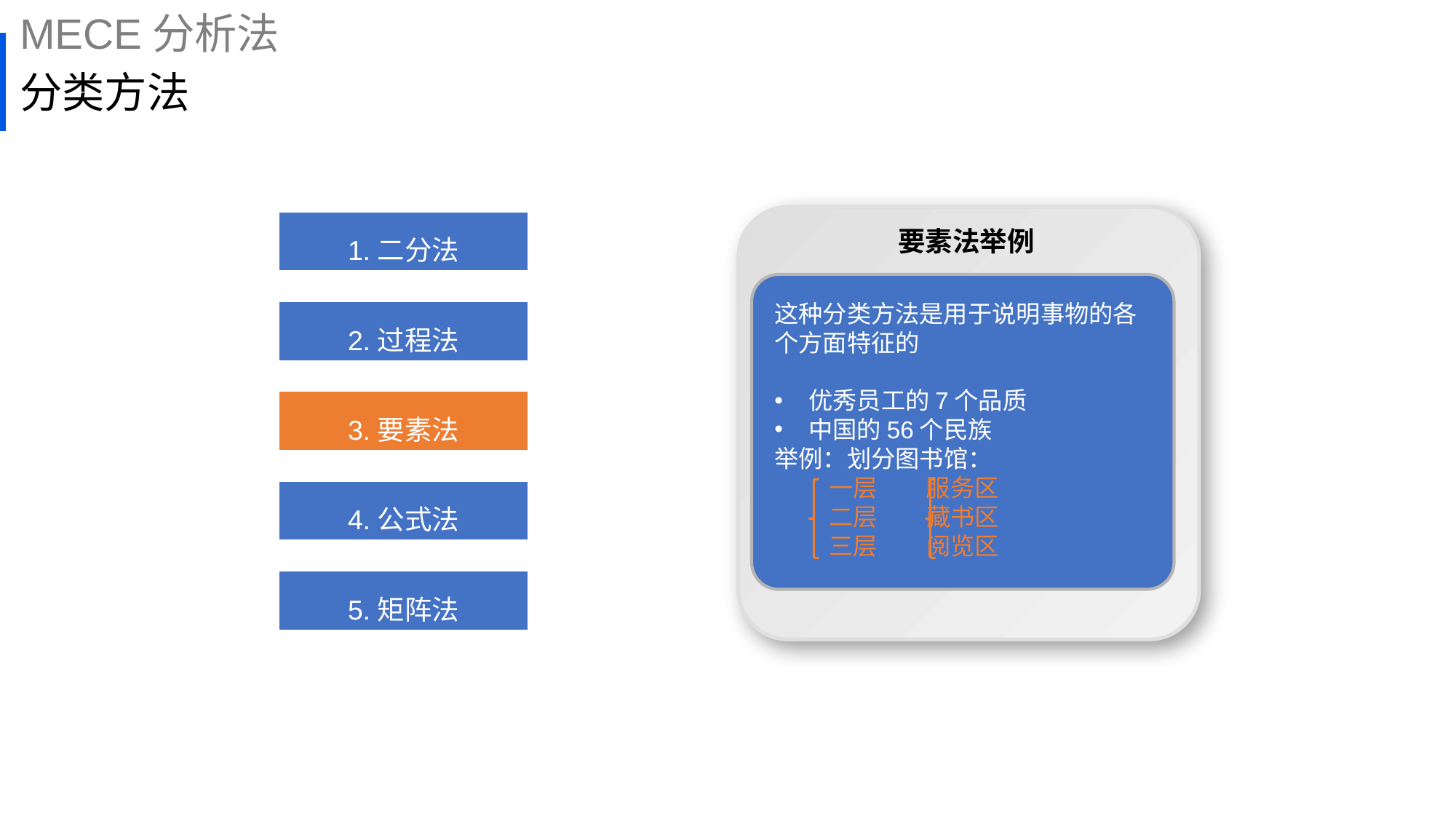

MECE分析法
# 分类方法

要素法举例

1.二分法
这种分类方法是用于说明事物的各个方面特征的

优秀员工的7个品质
中国的56个民族
举例：划分图书馆：
一层         服务区
二层         藏书区
三层         阅览区
2.过程法
3.要素法

4.公式法
5.矩阵法